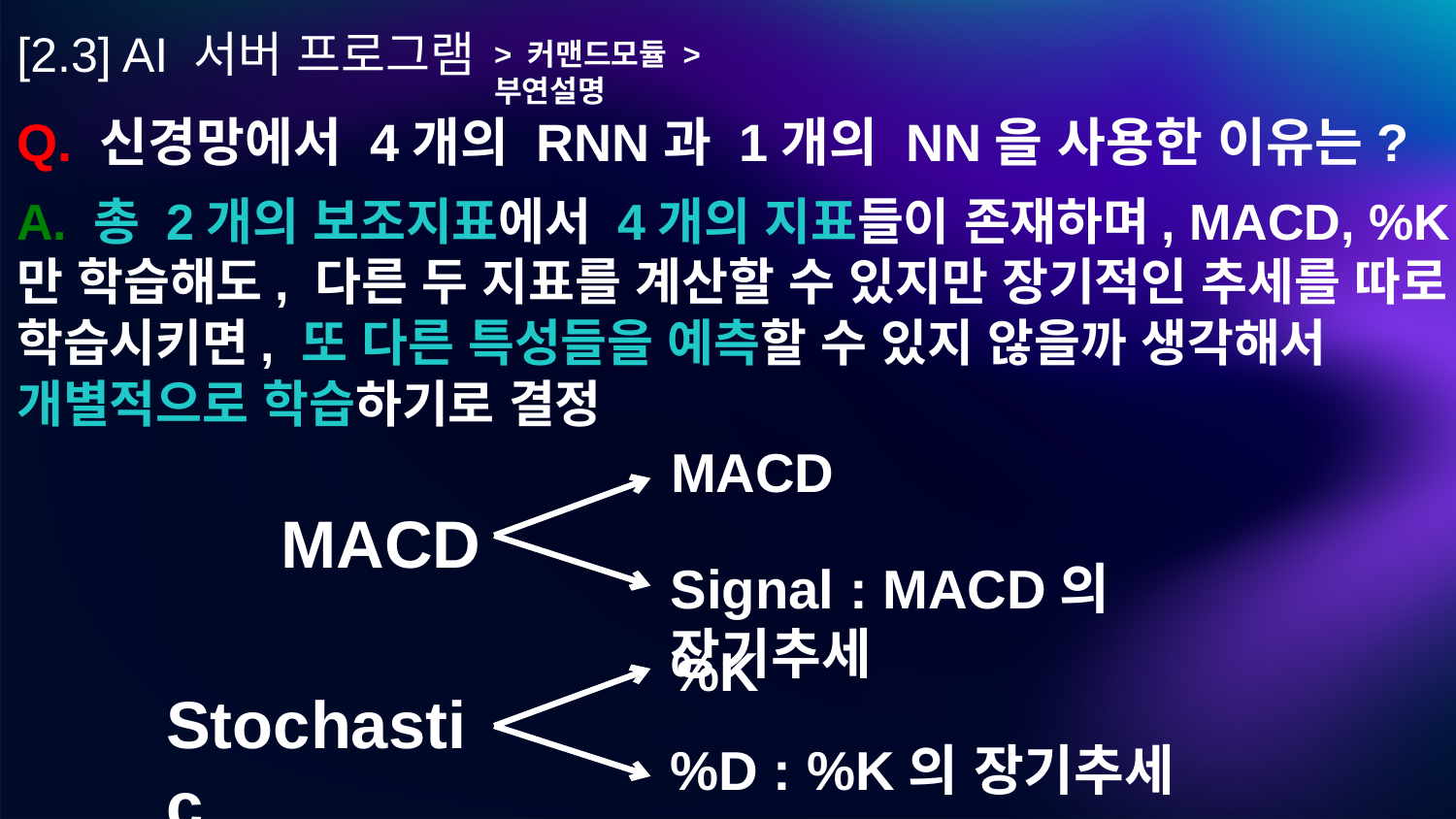

# [2.3] AI 서버 프로그램
> 커맨드모듈 > 부연설명
Q. 신경망에서 4개의 RNN과 1개의 NN을 사용한 이유는?

A. 총 2개의 보조지표에서 4개의 지표들이 존재하며, MACD, %K만 학습해도, 다른 두 지표를 계산할 수 있지만 장기적인 추세를 따로 학습시키면, 또 다른 특성들을 예측할 수 있지 않을까 생각해서 개별적으로 학습하기로 결정
MACD
MACD
Signal : MACD의 장기추세
%K
Stochastic
%D : %K의 장기추세